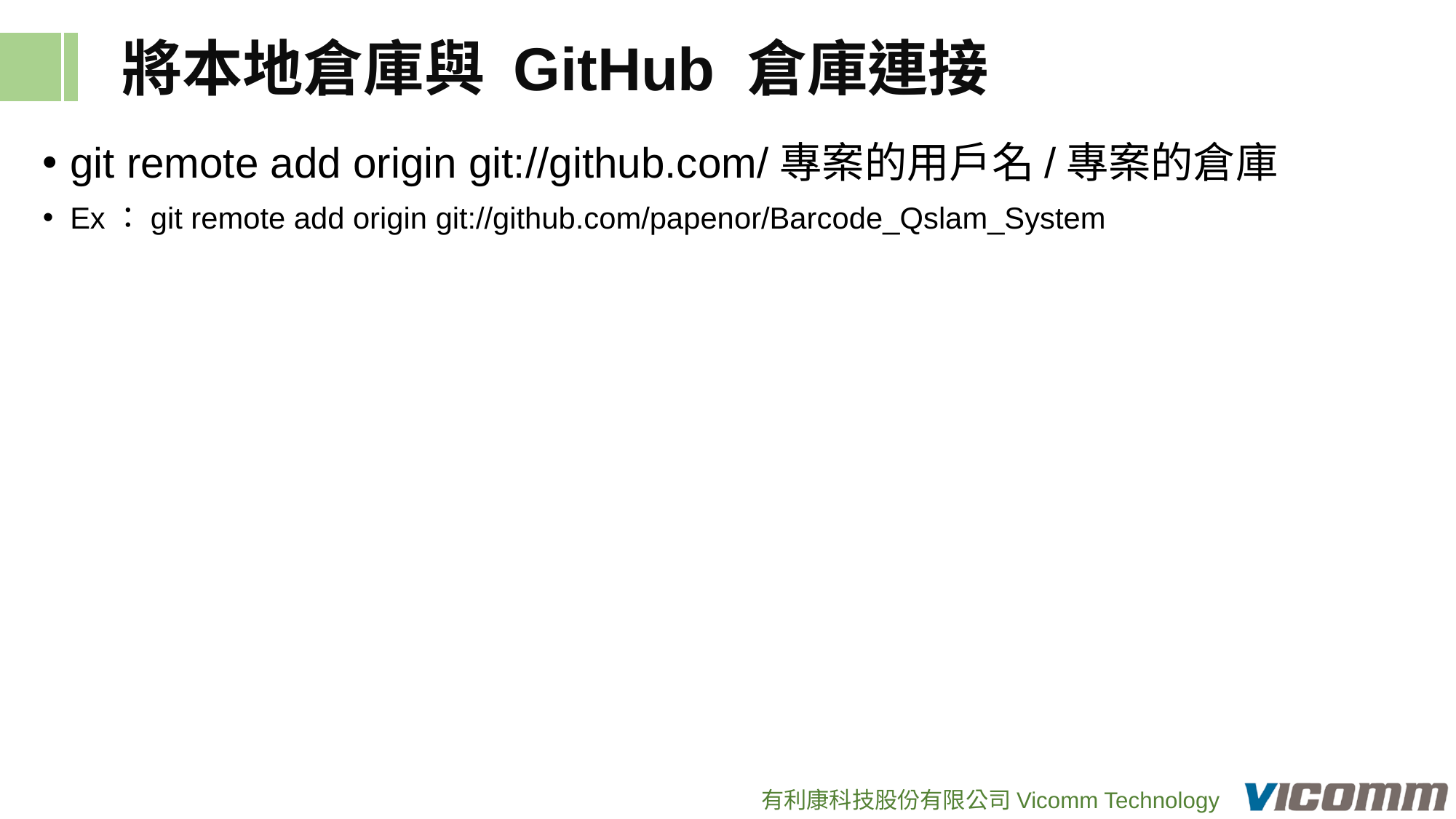

將本地倉庫與 GitHub 倉庫連接
git remote add origin git://github.com/專案的用戶名/專案的倉庫
Ex：git remote add origin git://github.com/papenor/Barcode_Qslam_System